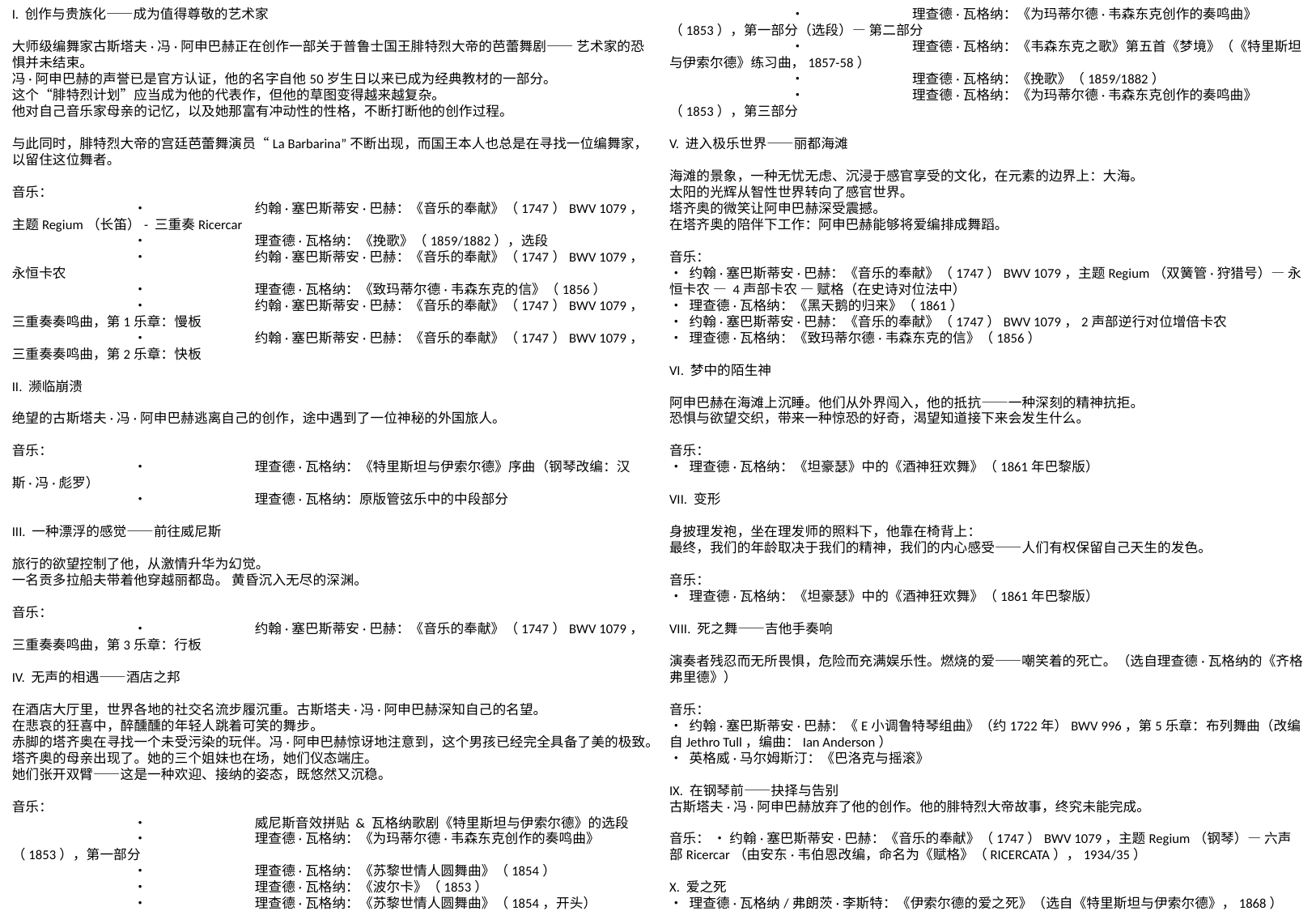

I. 创作与贵族化——成为值得尊敬的艺术家

大师级编舞家古斯塔夫·冯·阿申巴赫正在创作一部关于普鲁士国王腓特烈大帝的芭蕾舞剧—— 艺术家的恐惧并未结束。
冯·阿申巴赫的声誉已是官方认证，他的名字自他50岁生日以来已成为经典教材的一部分。
这个“腓特烈计划”应当成为他的代表作，但他的草图变得越来越复杂。
他对自己音乐家母亲的记忆，以及她那富有冲动性的性格，不断打断他的创作过程。

与此同时，腓特烈大帝的宫廷芭蕾舞演员“La Barbarina”不断出现，而国王本人也总是在寻找一位编舞家，以留住这位舞者。

音乐：
	•	约翰·塞巴斯蒂安·巴赫：《音乐的奉献》（1747）BWV 1079，主题Regium（长笛）- 三重奏Ricercar
	•	理查德·瓦格纳：《挽歌》（1859/1882），选段
	•	约翰·塞巴斯蒂安·巴赫：《音乐的奉献》（1747）BWV 1079，永恒卡农
	•	理查德·瓦格纳：《致玛蒂尔德·韦森东克的信》（1856）
	•	约翰·塞巴斯蒂安·巴赫：《音乐的奉献》（1747）BWV 1079，三重奏奏鸣曲，第1乐章：慢板
	•	约翰·塞巴斯蒂安·巴赫：《音乐的奉献》（1747）BWV 1079，三重奏奏鸣曲，第2乐章：快板

II. 濒临崩溃

绝望的古斯塔夫·冯·阿申巴赫逃离自己的创作，途中遇到了一位神秘的外国旅人。

音乐：
	•	理查德·瓦格纳：《特里斯坦与伊索尔德》序曲（钢琴改编：汉斯·冯·彪罗）
	•	理查德·瓦格纳：原版管弦乐中的中段部分

III. 一种漂浮的感觉——前往威尼斯

旅行的欲望控制了他，从激情升华为幻觉。
一名贡多拉船夫带着他穿越丽都岛。 黄昏沉入无尽的深渊。

音乐：
	•	约翰·塞巴斯蒂安·巴赫：《音乐的奉献》（1747）BWV 1079，三重奏奏鸣曲，第3乐章：行板

IV. 无声的相遇——酒店之邦

在酒店大厅里，世界各地的社交名流步履沉重。古斯塔夫·冯·阿申巴赫深知自己的名望。
在悲哀的狂喜中，醉醺醺的年轻人跳着可笑的舞步。
赤脚的塔齐奥在寻找一个未受污染的玩伴。冯·阿申巴赫惊讶地注意到，这个男孩已经完全具备了美的极致。
塔齐奥的母亲出现了。她的三个姐妹也在场，她们仪态端庄。
她们张开双臂——这是一种欢迎、接纳的姿态，既悠然又沉稳。

音乐：
	•	威尼斯音效拼贴 & 瓦格纳歌剧《特里斯坦与伊索尔德》的选段
	•	理查德·瓦格纳：《为玛蒂尔德·韦森东克创作的奏鸣曲》（1853），第一部分
	•	理查德·瓦格纳：《苏黎世情人圆舞曲》（1854）
	•	理查德·瓦格纳：《波尔卡》（1853）
	•	理查德·瓦格纳：《苏黎世情人圆舞曲》（1854，开头）

	•	理查德·瓦格纳：《为玛蒂尔德·韦森东克创作的奏鸣曲》（1853），第一部分（选段）— 第二部分
	•	理查德·瓦格纳：《韦森东克之歌》第五首《梦境》（《特里斯坦与伊索尔德》练习曲，1857-58）
	•	理查德·瓦格纳：《挽歌》（1859/1882）
	•	理查德·瓦格纳：《为玛蒂尔德·韦森东克创作的奏鸣曲》（1853），第三部分

V. 进入极乐世界——丽都海滩

海滩的景象，一种无忧无虑、沉浸于感官享受的文化，在元素的边界上：大海。
太阳的光辉从智性世界转向了感官世界。
塔齐奥的微笑让阿申巴赫深受震撼。
在塔齐奥的陪伴下工作：阿申巴赫能够将爱编排成舞蹈。

音乐：
• 约翰·塞巴斯蒂安·巴赫：《音乐的奉献》（1747）BWV 1079，主题Regium（双簧管·狩猎号）— 永恒卡农 — 4声部卡农 — 赋格（在史诗对位法中）
• 理查德·瓦格纳：《黑天鹅的归来》（1861）
• 约翰·塞巴斯蒂安·巴赫：《音乐的奉献》（1747）BWV 1079，2声部逆行对位增倍卡农
• 理查德·瓦格纳：《致玛蒂尔德·韦森东克的信》（1856）

VI. 梦中的陌生神

阿申巴赫在海滩上沉睡。他们从外界闯入，他的抵抗——一种深刻的精神抗拒。
恐惧与欲望交织，带来一种惊恐的好奇，渴望知道接下来会发生什么。
音乐：
• 理查德·瓦格纳：《坦豪瑟》中的《酒神狂欢舞》（1861年巴黎版）

VII. 变形
身披理发袍，坐在理发师的照料下，他靠在椅背上：
最终，我们的年龄取决于我们的精神，我们的内心感受——人们有权保留自己天生的发色。

音乐：
• 理查德·瓦格纳：《坦豪瑟》中的《酒神狂欢舞》（1861年巴黎版）

VIII. 死之舞——吉他手奏响
演奏者残忍而无所畏惧，危险而充满娱乐性。燃烧的爱——嘲笑着的死亡。（选自理查德·瓦格纳的《齐格弗里德》）

音乐：
• 约翰·塞巴斯蒂安·巴赫：《E小调鲁特琴组曲》（约1722年）BWV 996，第5乐章：布列舞曲（改编自Jethro Tull，编曲：Ian Anderson）
• 英格威·马尔姆斯汀：《巴洛克与摇滚》

IX. 在钢琴前——抉择与告别
古斯塔夫·冯·阿申巴赫放弃了他的创作。他的腓特烈大帝故事，终究未能完成。

音乐： • 约翰·塞巴斯蒂安·巴赫：《音乐的奉献》（1747）BWV 1079，主题Regium（钢琴）— 六声部Ricercar（由安东·韦伯恩改编，命名为《赋格》（RICERCATA），1934/35）

X. 爱之死
• 理查德·瓦格纳/弗朗茨·李斯特：《伊索尔德的爱之死》（选自《特里斯坦与伊索尔德》，1868）